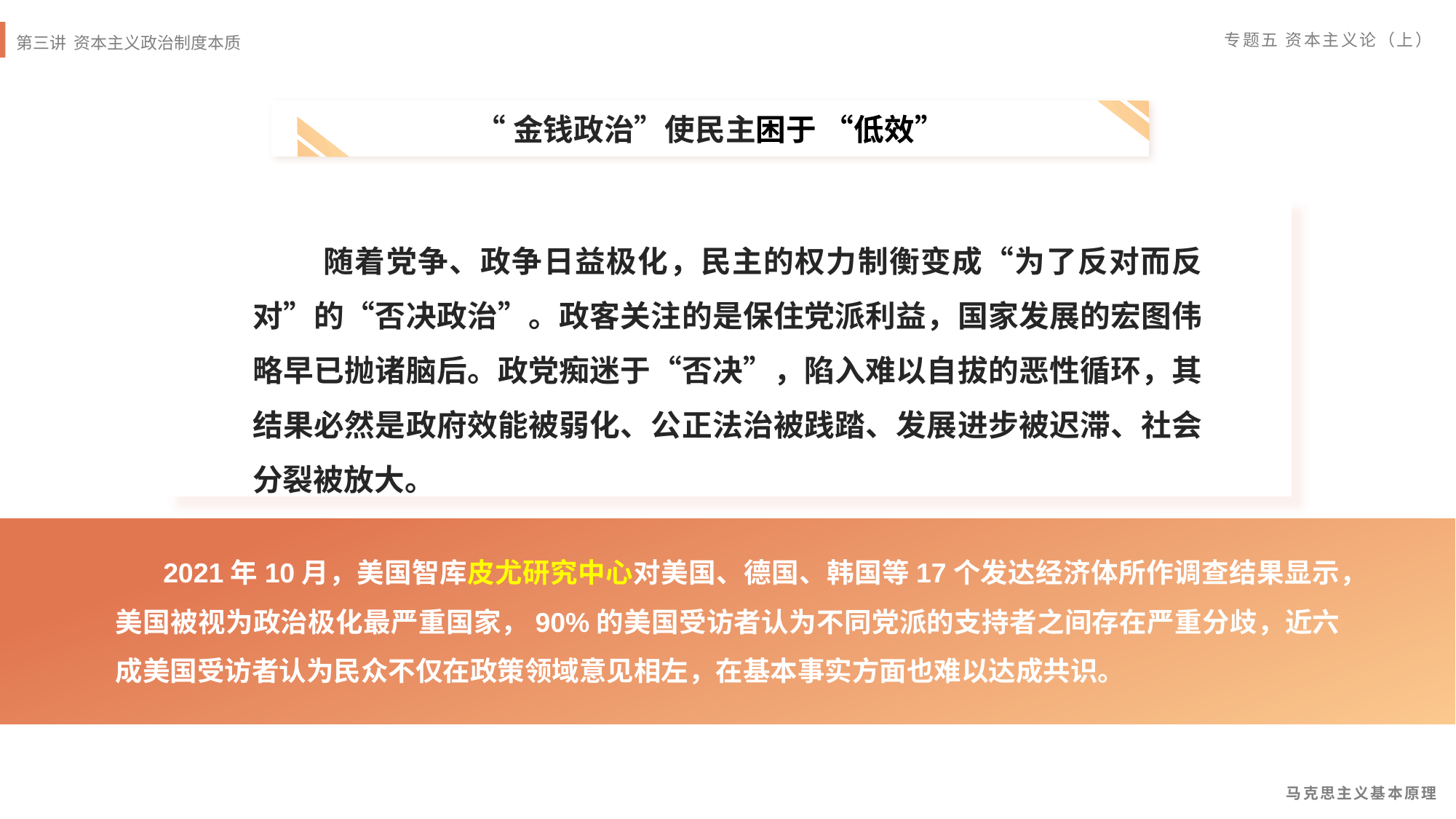

“金钱政治”使民主困于 “低效”

 随着党争、政争日益极化，民主的权力制衡变成“为了反对而反对”的“否决政治”。政客关注的是保住党派利益，国家发展的宏图伟略早已抛诸脑后。政党痴迷于“否决”，陷入难以自拔的恶性循环，其结果必然是政府效能被弱化、公正法治被践踏、发展进步被迟滞、社会分裂被放大。

      2021年10月，美国智库皮尤研究中心对美国、德国、韩国等17个发达经济体所作调查结果显示，美国被视为政治极化最严重国家，90%的美国受访者认为不同党派的支持者之间存在严重分歧，近六成美国受访者认为民众不仅在政策领域意见相左，在基本事实方面也难以达成共识。